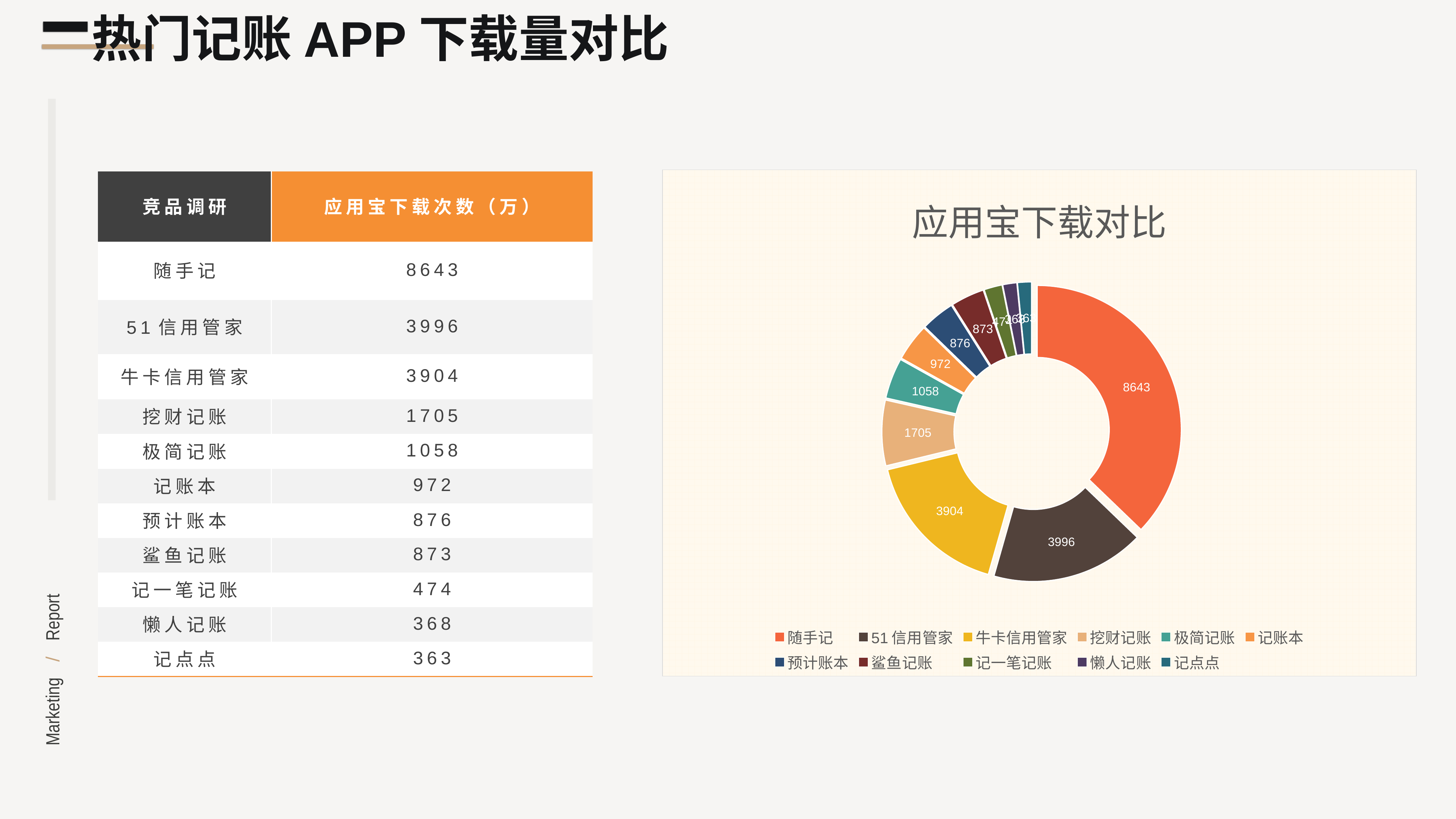

热门记账APP下载量对比

### Chart: 应用宝下载对比

| Category | 应用宝下载次数（万） |
|---|---|
| 随手记 | 8643.0 |
| 51信用管家 | 3996.0 |
| 牛卡信用管家 | 3904.0 |
| 挖财记账 | 1705.0 |
| 极简记账 | 1058.0 |
| 记账本 | 972.0 |
| 预计账本 | 876.0 |
| 鲨鱼记账 | 873.0 |
| 记一笔记账 | 474.0 |
| 懒人记账 | 368.0 |
| 记点点 | 363.0 |
| 竞品调研 | 应用宝下载次数（万） |
| --- | --- |
| 随手记 | 8643 |
| 51信用管家 | 3996 |
| 牛卡信用管家 | 3904 |
| 挖财记账 | 1705 |
| 极简记账 | 1058 |
| 记账本 | 972 |
| 预计账本 | 876 |
| 鲨鱼记账 | 873 |
| 记一笔记账 | 474 |
| 懒人记账 | 368 |
| 记点点 | 363 |